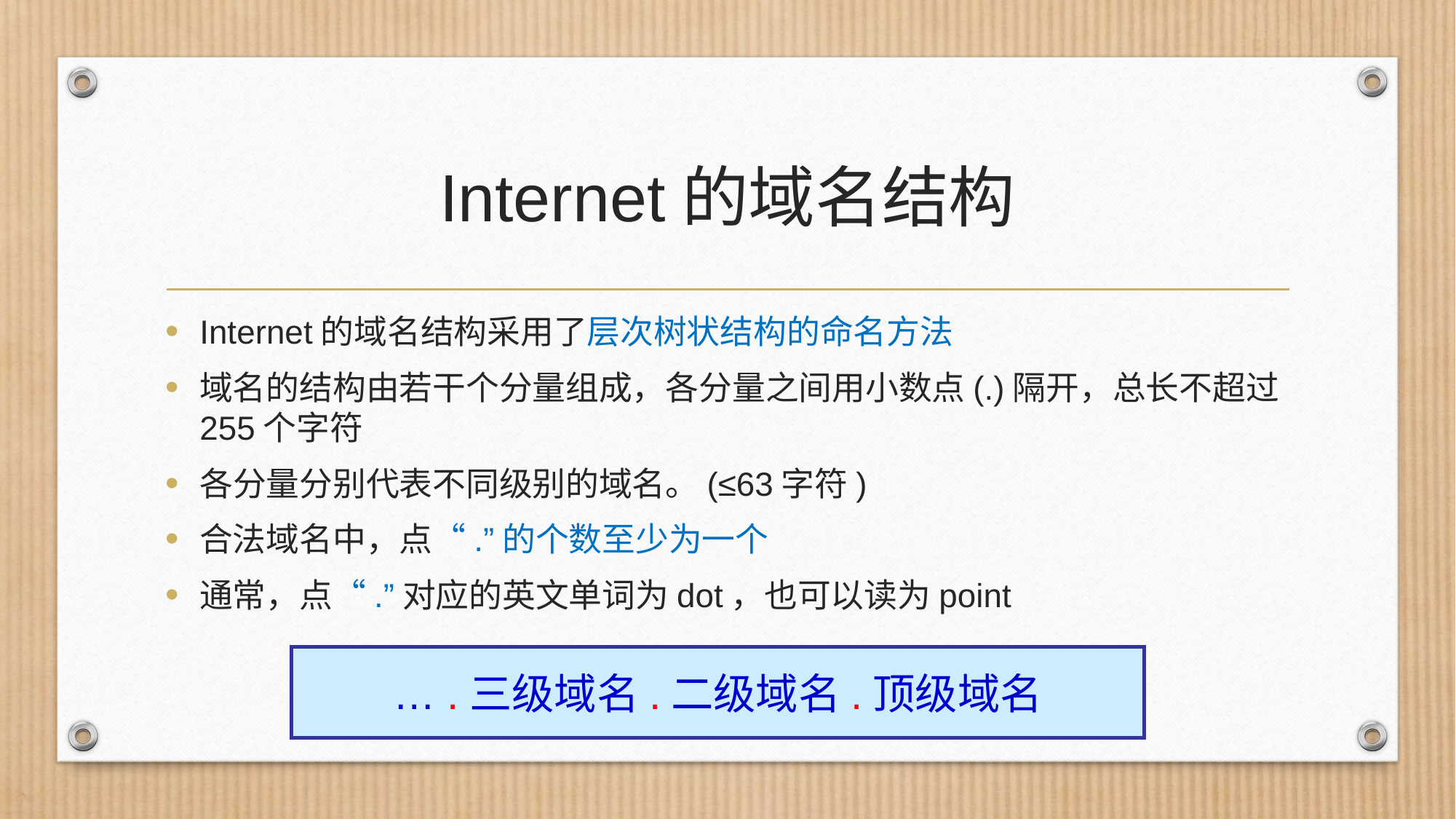

# Internet的域名结构
Internet的域名结构采用了层次树状结构的命名方法
域名的结构由若干个分量组成，各分量之间用小数点(.)隔开，总长不超过255个字符
各分量分别代表不同级别的域名。(≤63字符)
合法域名中，点“.”的个数至少为一个
通常，点“.”对应的英文单词为dot，也可以读为point
… .三级域名.二级域名.顶级域名